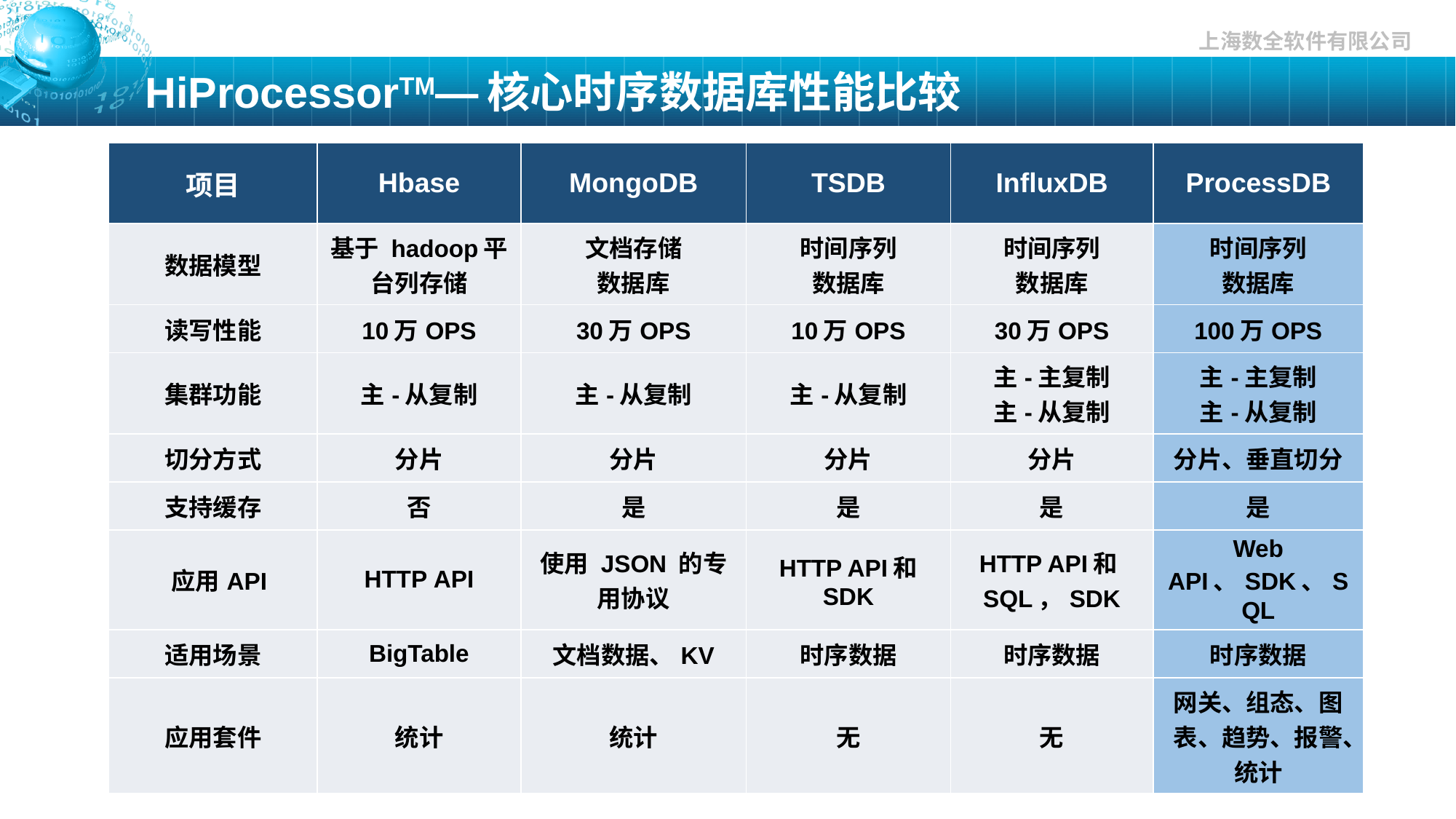

# HiProcessorTM—核心时序数据库性能比较
| 项目 | Hbase | MongoDB | TSDB | InfluxDB | ProcessDB |
| --- | --- | --- | --- | --- | --- |
| 数据模型 | 基于 hadoop平台列存储 | 文档存储 数据库 | 时间序列 数据库 | 时间序列 数据库 | 时间序列 数据库 |
| 读写性能 | 10万OPS | 30万OPS | 10万OPS | 30万OPS | 100万OPS |
| 集群功能 | 主-从复制 | 主-从复制 | 主-从复制 | 主-主复制 主-从复制 | 主-主复制 主-从复制 |
| 切分方式 | 分片 | 分片 | 分片 | 分片 | 分片、垂直切分 |
| 支持缓存 | 否 | 是 | 是 | 是 | 是 |
| 应用API | HTTP API | 使用 JSON 的专用协议 | HTTP API和SDK | HTTP API和SQL，SDK | Web API、SDK、SQL |
| 适用场景 | BigTable | 文档数据、KV | 时序数据 | 时序数据 | 时序数据 |
| 应用套件 | 统计 | 统计 | 无 | 无 | 网关、组态、图表、趋势、报警、统计 |